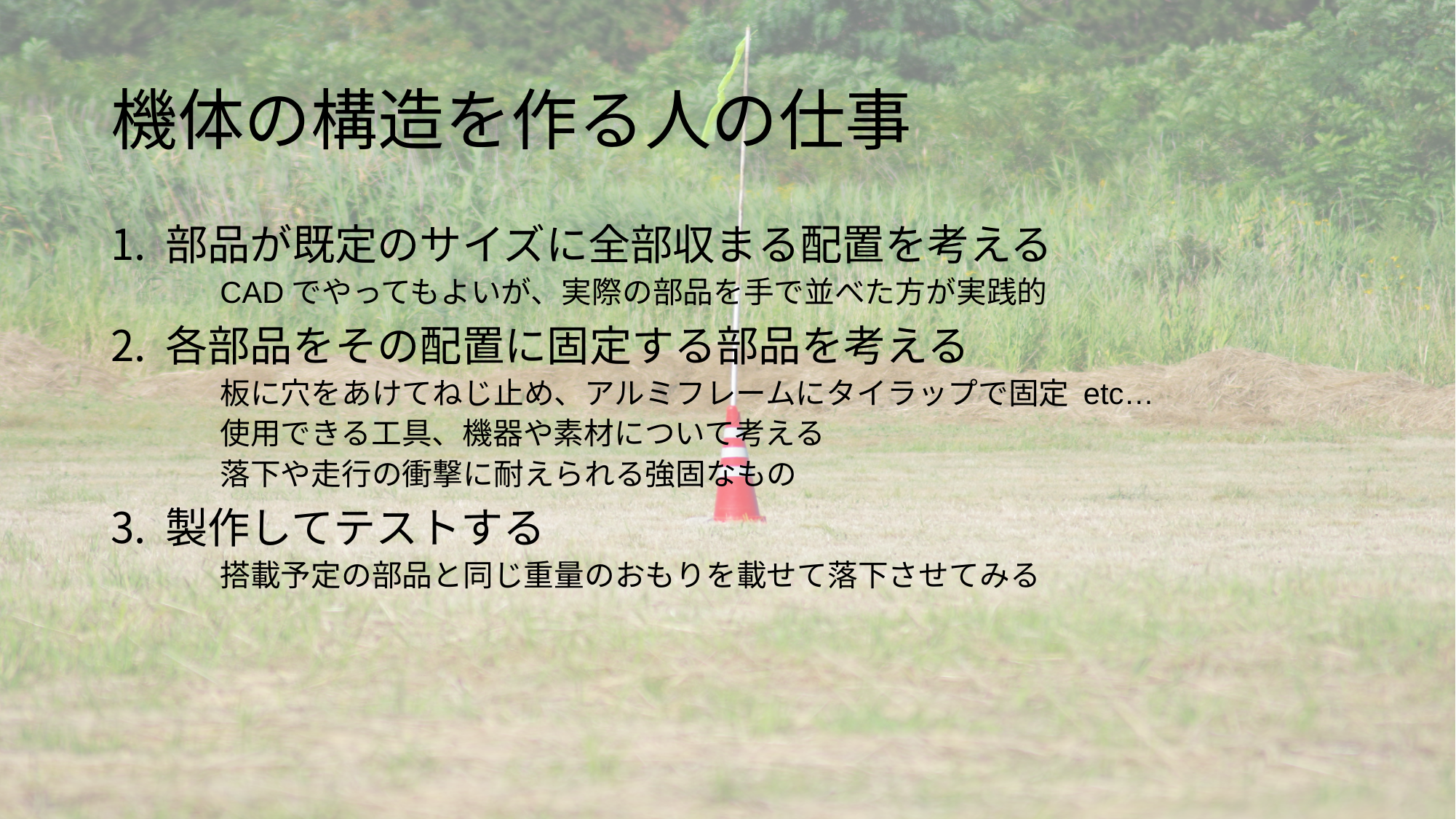

# 機体の構造を作る人の仕事
部品が既定のサイズに全部収まる配置を考える
CADでやってもよいが、実際の部品を手で並べた方が実践的
各部品をその配置に固定する部品を考える
板に穴をあけてねじ止め、アルミフレームにタイラップで固定 etc…
使用できる工具、機器や素材について考える
落下や走行の衝撃に耐えられる強固なもの
製作してテストする
搭載予定の部品と同じ重量のおもりを載せて落下させてみる